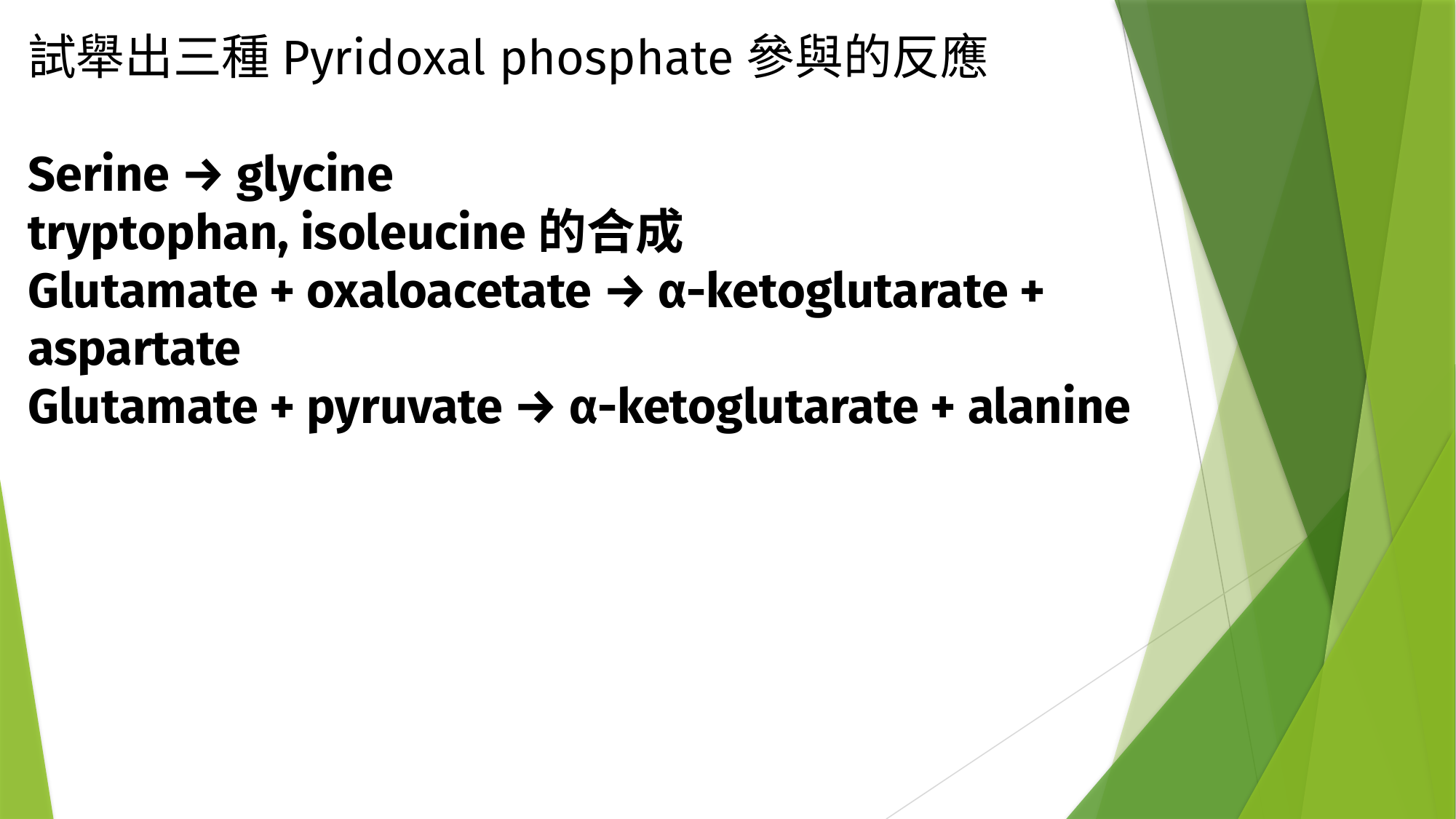

試舉出三種Pyridoxal phosphate參與的反應

Serine → glycine
tryptophan, isoleucine的合成
Glutamate + oxaloacetate → α-ketoglutarate + aspartate
Glutamate + pyruvate → α-ketoglutarate + alanine